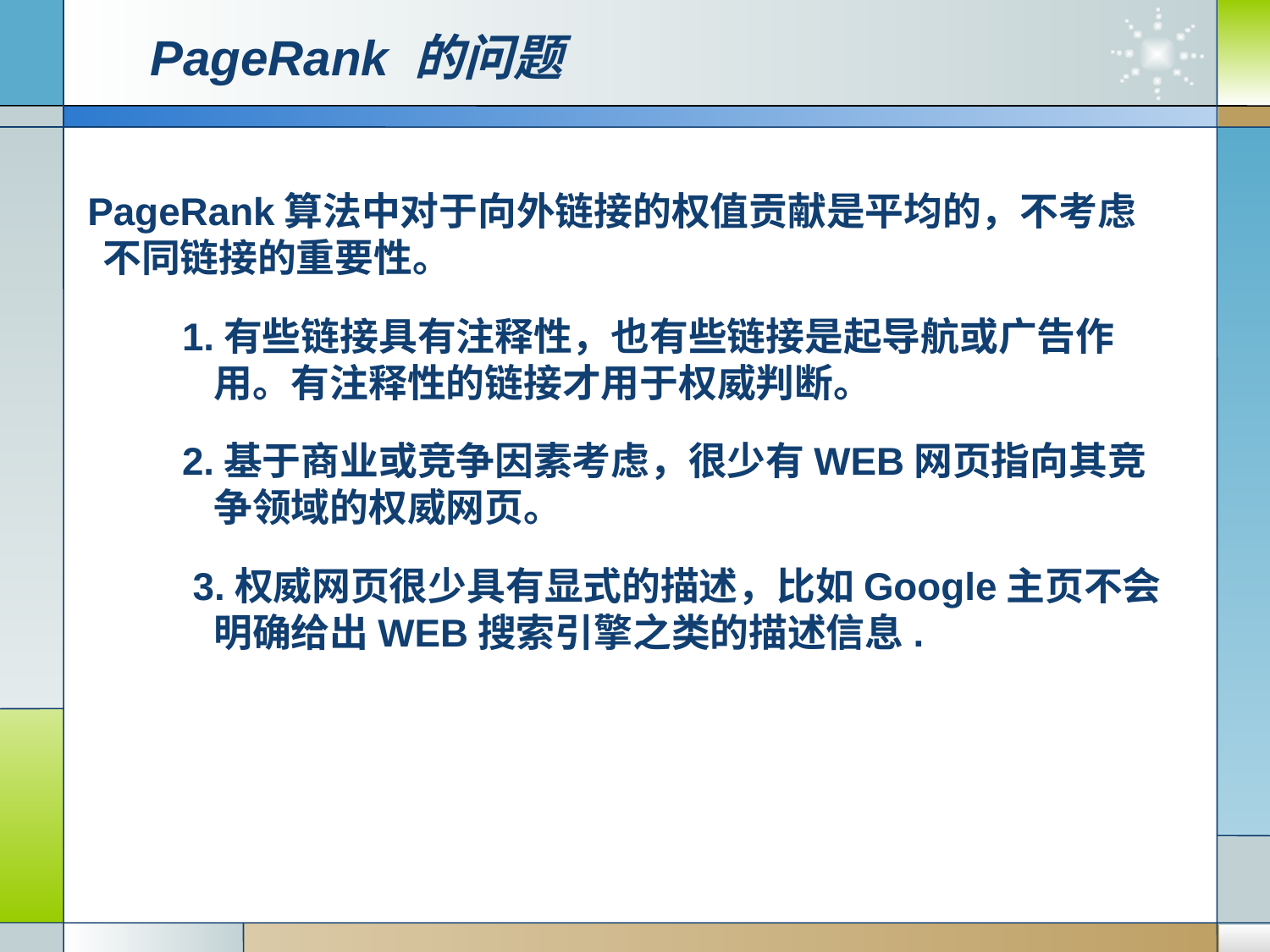

PageRank 的问题
   PageRank算法中对于向外链接的权值贡献是平均的，不考虑不同链接的重要性。
1.有些链接具有注释性，也有些链接是起导航或广告作用。有注释性的链接才用于权威判断。
2.基于商业或竞争因素考虑，很少有WEB网页指向其竞争领域的权威网页。
 3.权威网页很少具有显式的描述，比如Google主页不会明确给出WEB搜索引擎之类的描述信息.